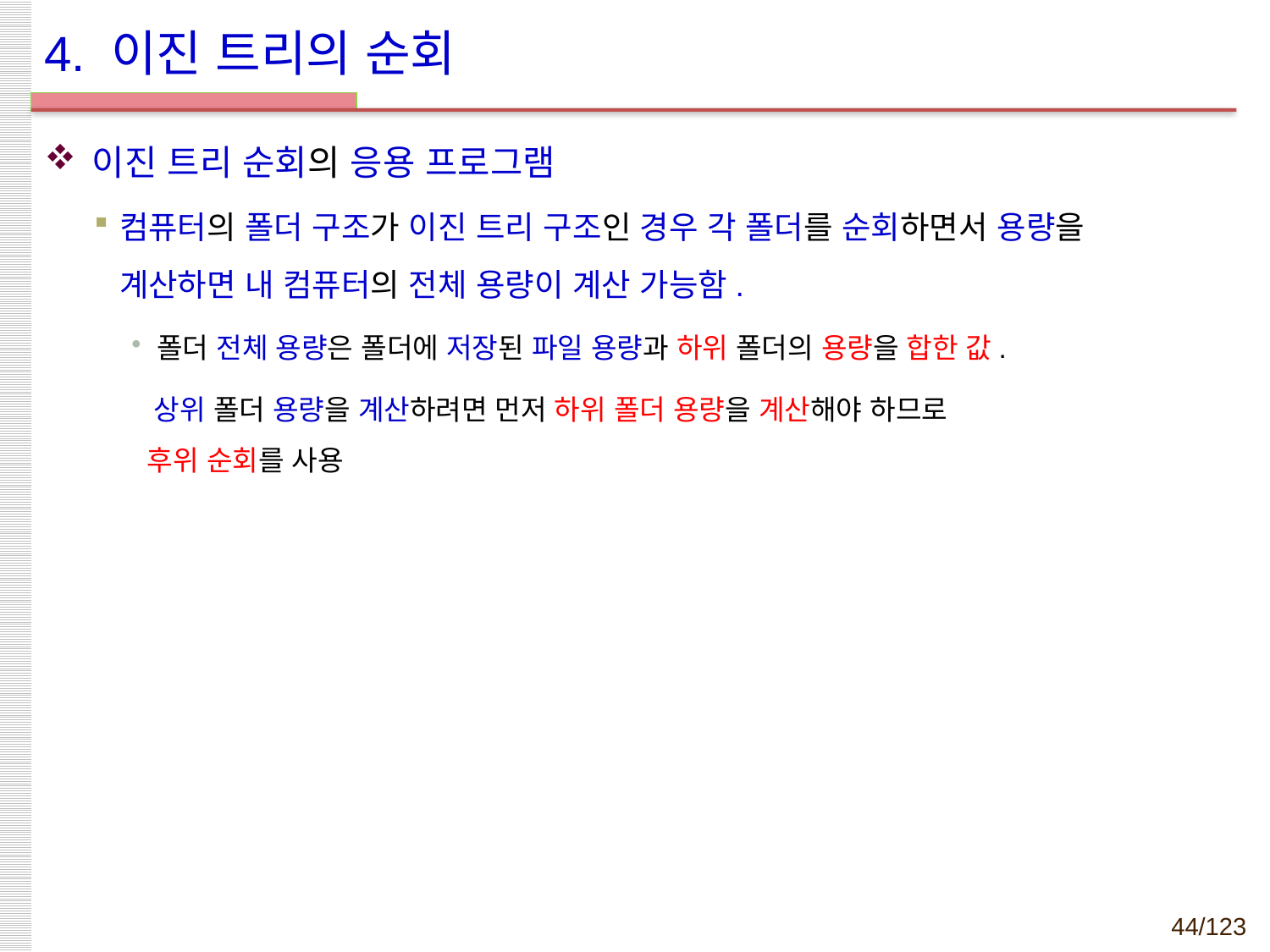

# 4. 이진 트리의 순회
이진 트리 순회의 응용 프로그램
컴퓨터의 폴더 구조가 이진 트리 구조인 경우 각 폴더를 순회하면서 용량을
계산하면 내 컴퓨터의 전체 용량이 계산 가능함.
폴더 전체 용량은 폴더에 저장된 파일 용량과 하위 폴더의 용량을 합한 값.
  상위 폴더 용량을 계산하려면 먼저 하위 폴더 용량을 계산해야 하므로
  후위 순회를 사용